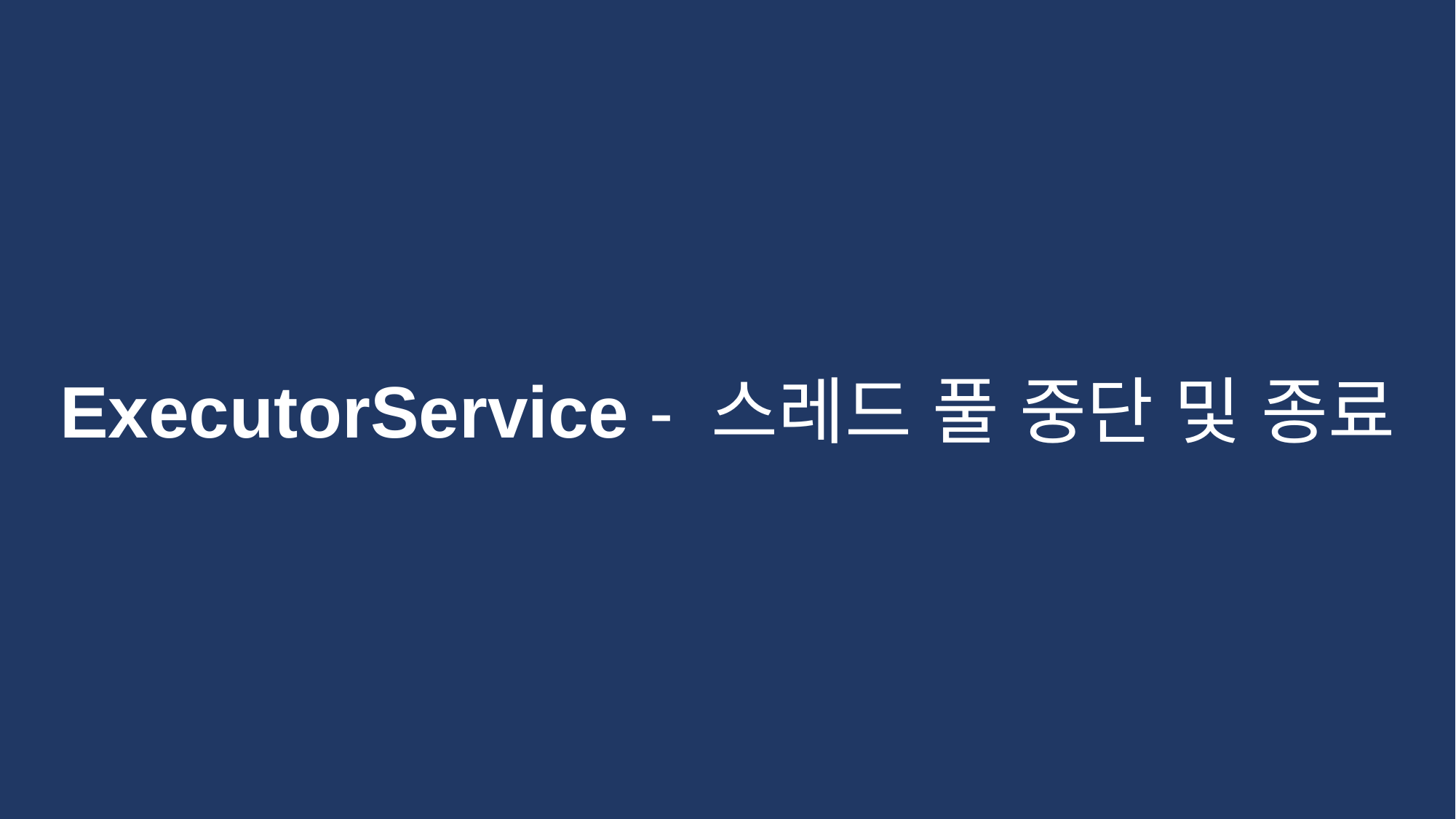

ExecutorService - 스레드 풀 중단 및 종료